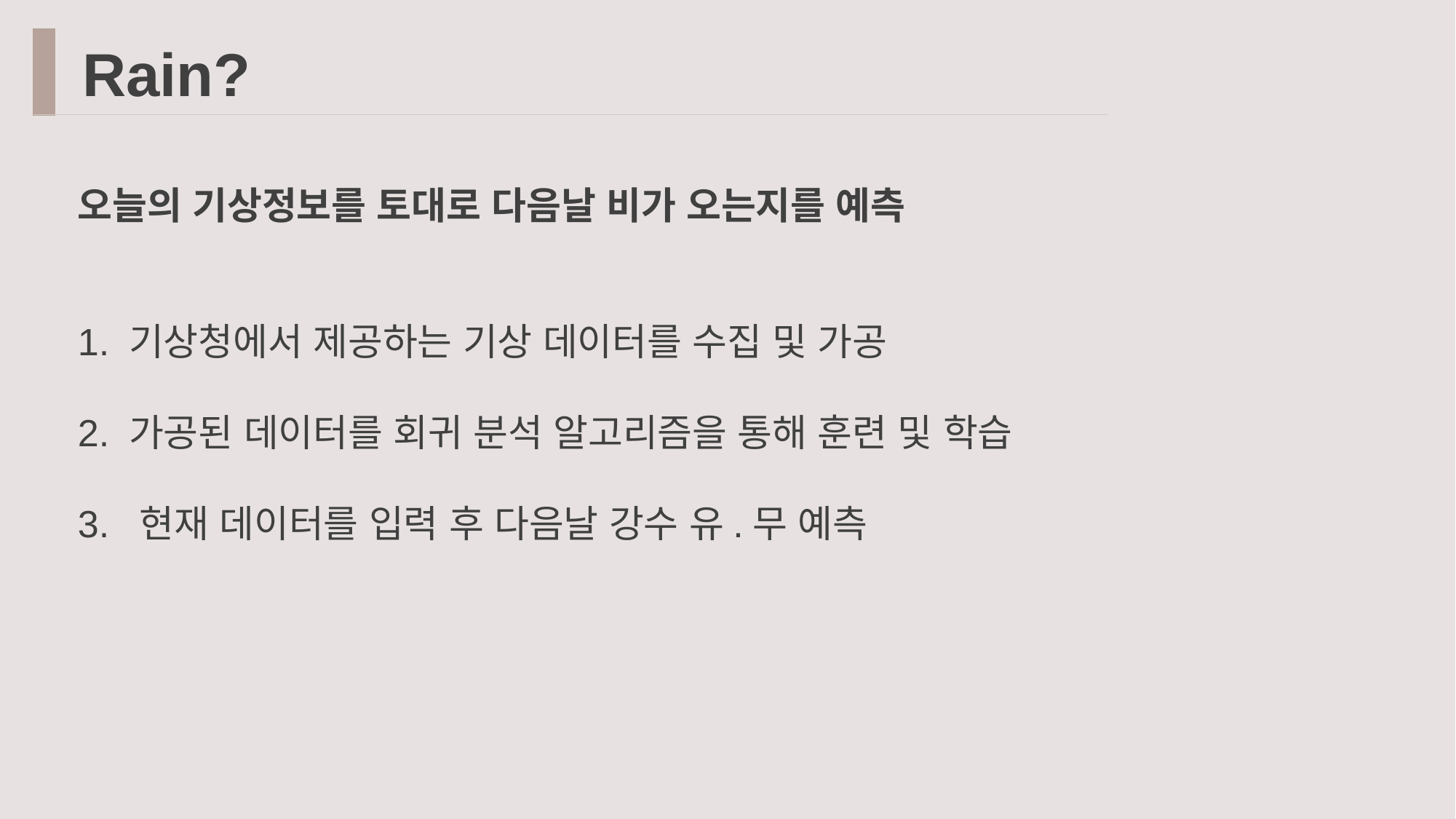

Rain?
오늘의 기상정보를 토대로 다음날 비가 오는지를 예측

1. 기상청에서 제공하는 기상 데이터를 수집 및 가공

2. 가공된 데이터를 회귀 분석 알고리즘을 통해 훈련 및 학습

3.  현재 데이터를 입력 후 다음날 강수 유.무 예측